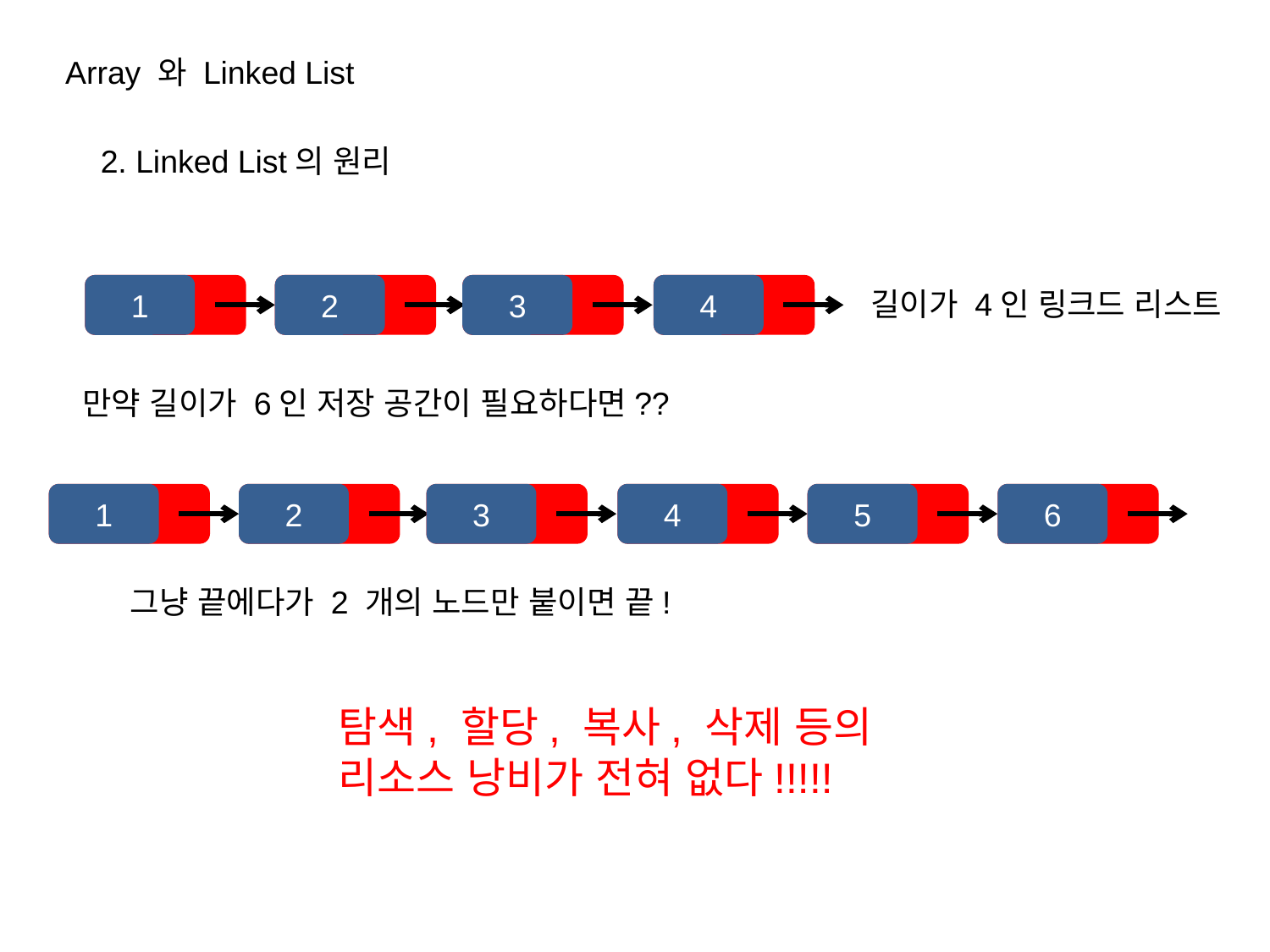

Array 와 Linked List
2. Linked List의 원리

1

2

3

4
길이가 4인 링크드 리스트
만약 길이가 6인 저장 공간이 필요하다면??

1

2

3

4

5

6
그냥 끝에다가 2 개의 노드만 붙이면 끝!
탐색, 할당, 복사, 삭제 등의
리소스 낭비가 전혀 없다!!!!!